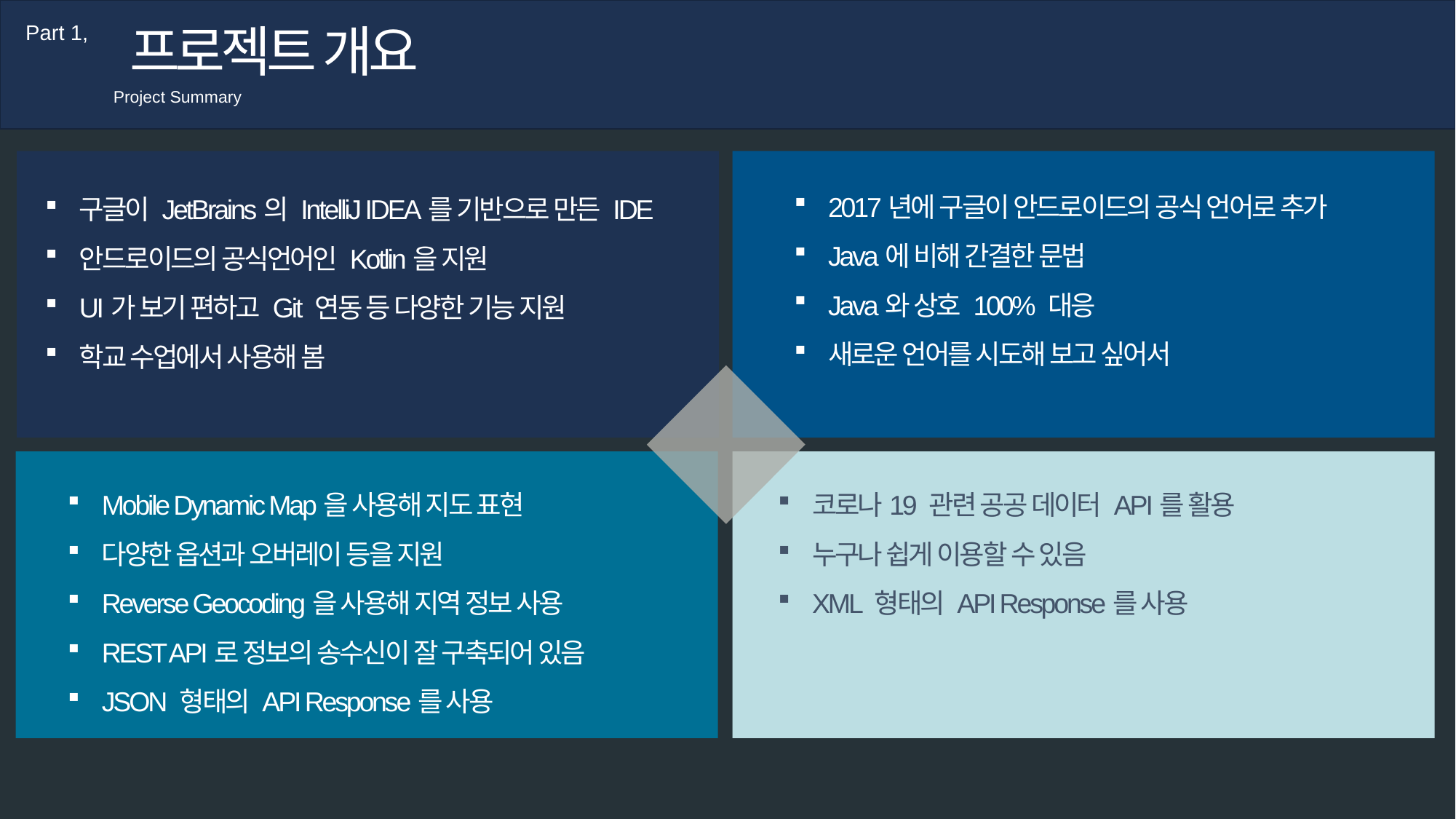

프로젝트 개요
Part 1,
Project Summary

2017년에 구글이 안드로이드의 공식 언어로 추가
Java에 비해 간결한 문법
Java와 상호 100% 대응
새로운 언어를 시도해 보고 싶어서

구글이 JetBrains의 IntelliJ IDEA를 기반으로 만든 IDE
안드로이드의 공식언어인 Kotlin을 지원
UI가 보기 편하고 Git 연동 등 다양한 기능 지원
학교 수업에서 사용해 봄
Mobile Dynamic Map을 사용해 지도 표현
다양한 옵션과 오버레이 등을 지원
Reverse Geocoding을 사용해 지역 정보 사용
REST API로 정보의 송수신이 잘 구축되어 있음
JSON 형태의 API Response를 사용
코로나19 관련 공공 데이터 API를 활용
누구나 쉽게 이용할 수 있음
XML 형태의 API Response를 사용